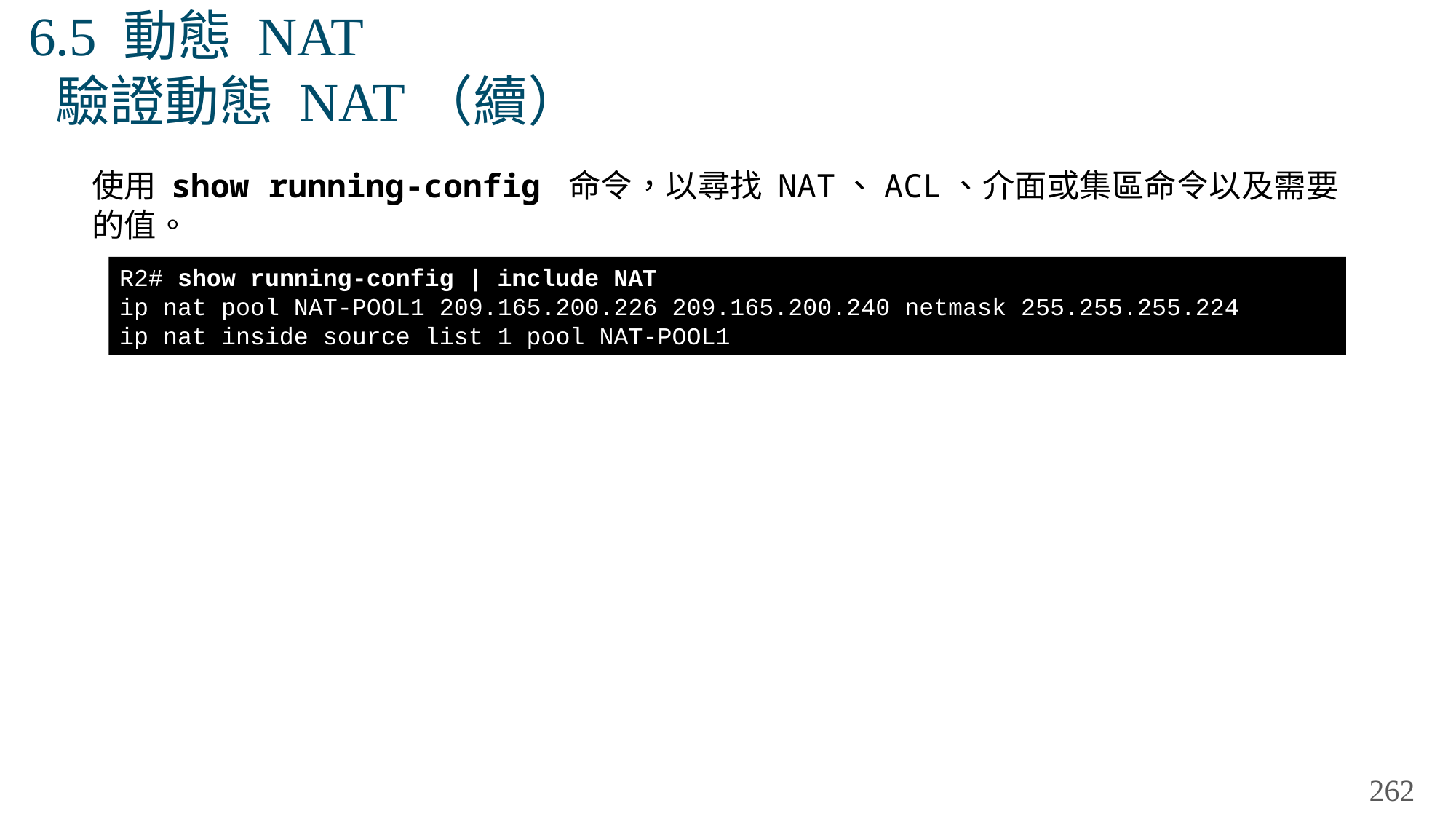

# 6.5 動態 NAT 驗證動態 NAT（續）
使用 show running-config 命令，以尋找 NAT、ACL、介面或集區命令以及需要的值。
R2# show running-config | include NAT
ip nat pool NAT-POOL1 209.165.200.226 209.165.200.240 netmask 255.255.255.224
ip nat inside source list 1 pool NAT-POOL1
262